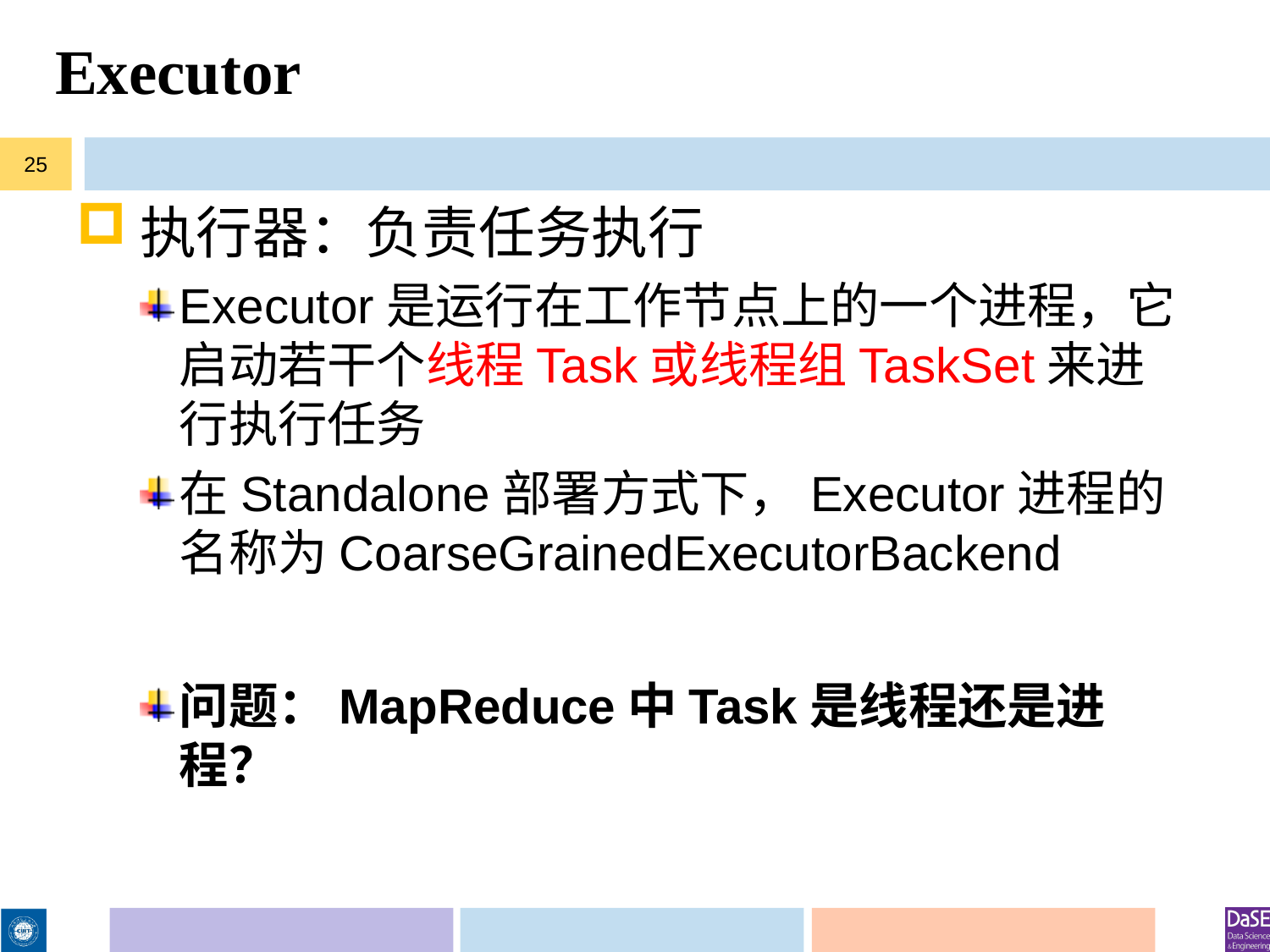

# Executor
25
执行器：负责任务执行
Executor是运行在工作节点上的一个进程，它启动若干个线程Task或线程组TaskSet来进行执行任务
在Standalone部署方式下，Executor进程的名称为CoarseGrainedExecutorBackend

问题：MapReduce中Task是线程还是进程？